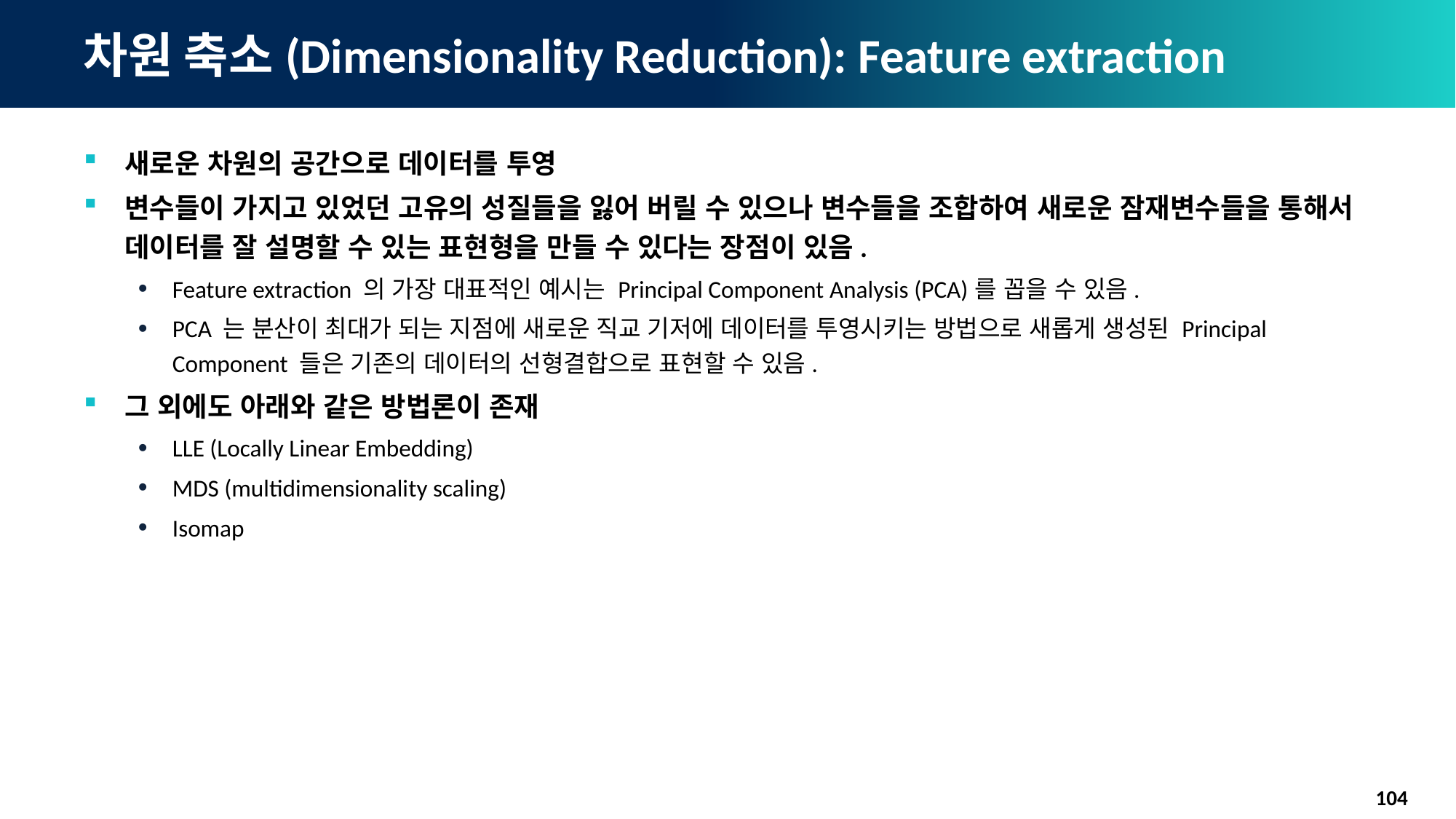

# 차원 축소(Dimensionality Reduction): Feature extraction
새로운 차원의 공간으로 데이터를 투영
변수들이 가지고 있었던 고유의 성질들을 잃어 버릴 수 있으나 변수들을 조합하여 새로운 잠재변수들을 통해서 데이터를 잘 설명할 수 있는 표현형을 만들 수 있다는 장점이 있음.
Feature extraction 의 가장 대표적인 예시는 Principal Component Analysis (PCA)를 꼽을 수 있음.
PCA 는 분산이 최대가 되는 지점에 새로운 직교 기저에 데이터를 투영시키는 방법으로 새롭게 생성된 Principal Component 들은 기존의 데이터의 선형결합으로 표현할 수 있음.
그 외에도 아래와 같은 방법론이 존재
LLE (Locally Linear Embedding)
MDS (multidimensionality scaling)
Isomap

104